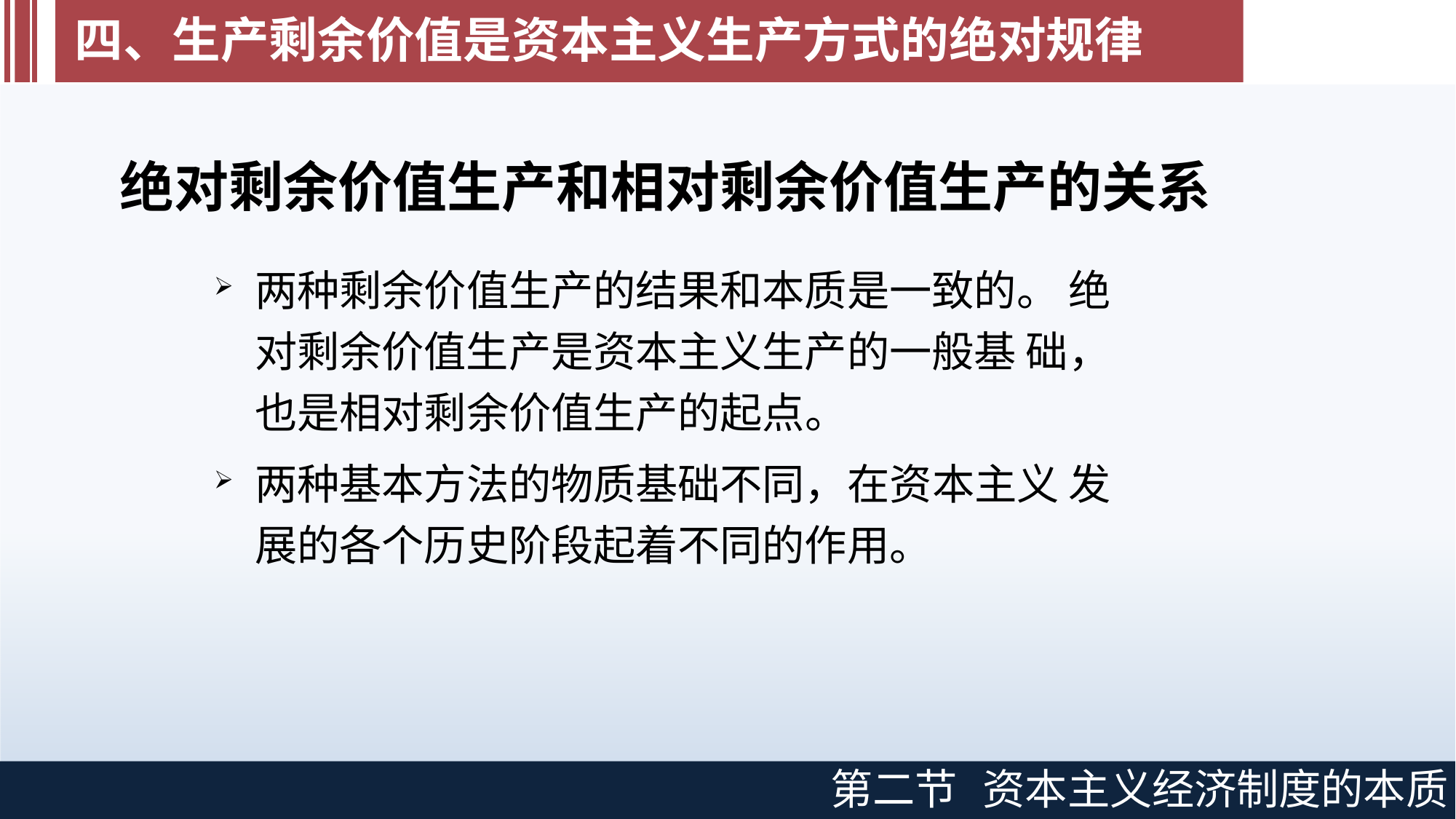

# 四、生产剩余价值是资本主义生产方式的绝对规律

绝对剩余价值生产和相对剩余价值生产的关系
两种剩余价值生产的结果和本质是一致的。 绝对剩余价值生产是资本主义生产的一般基 础，也是相对剩余价值生产的起点。
两种基本方法的物质基础不同，在资本主义 发展的各个历史阶段起着不同的作用。
第二节
资本主义经济制度的本质